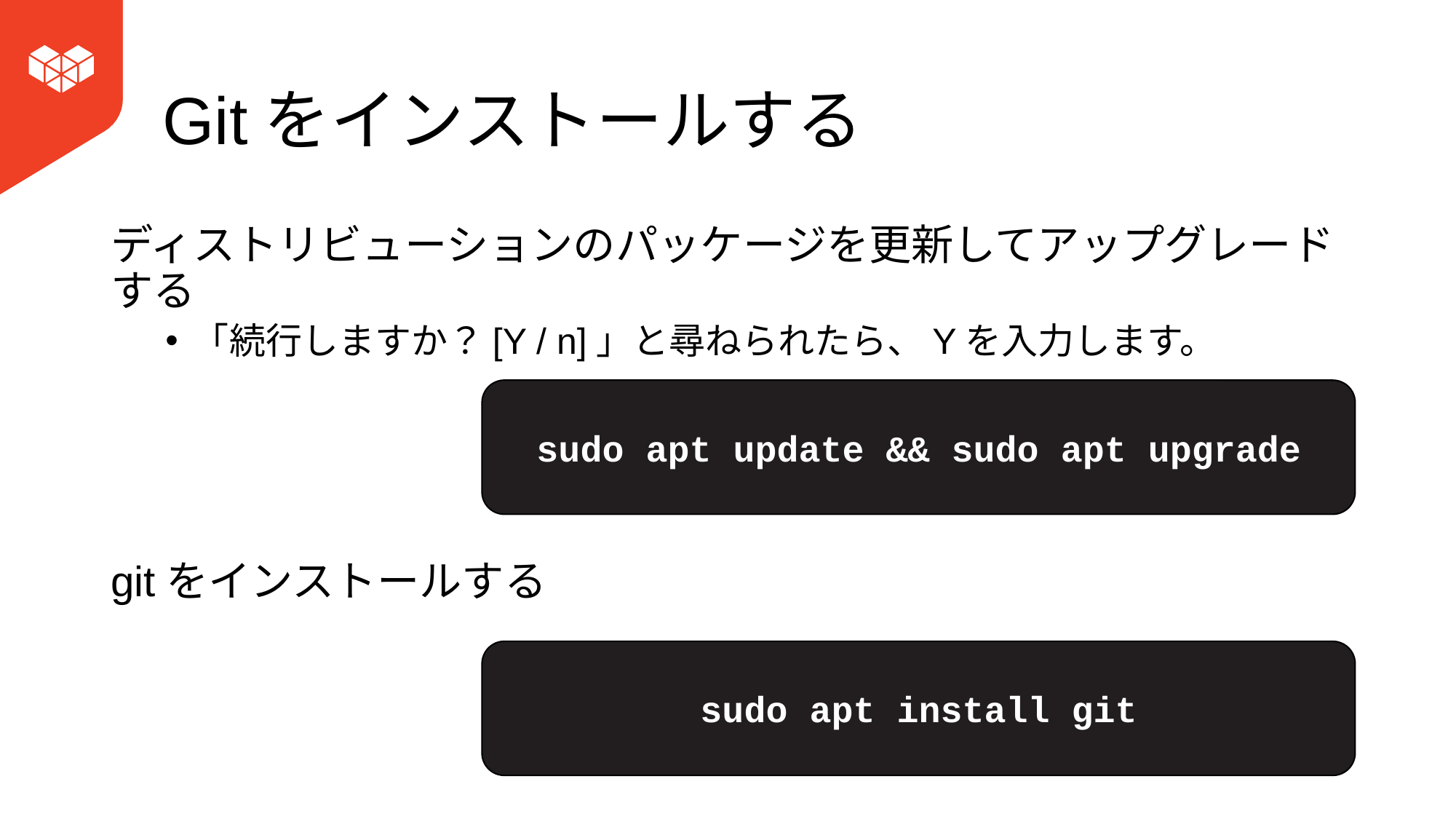

# Gitをインストールする
ディストリビューションのパッケージを更新してアップグレードする
「続行しますか？[Y / n]」と尋ねられたら、Yを入力します。

gitをインストールする
sudo apt update && sudo apt upgrade
sudo apt install git